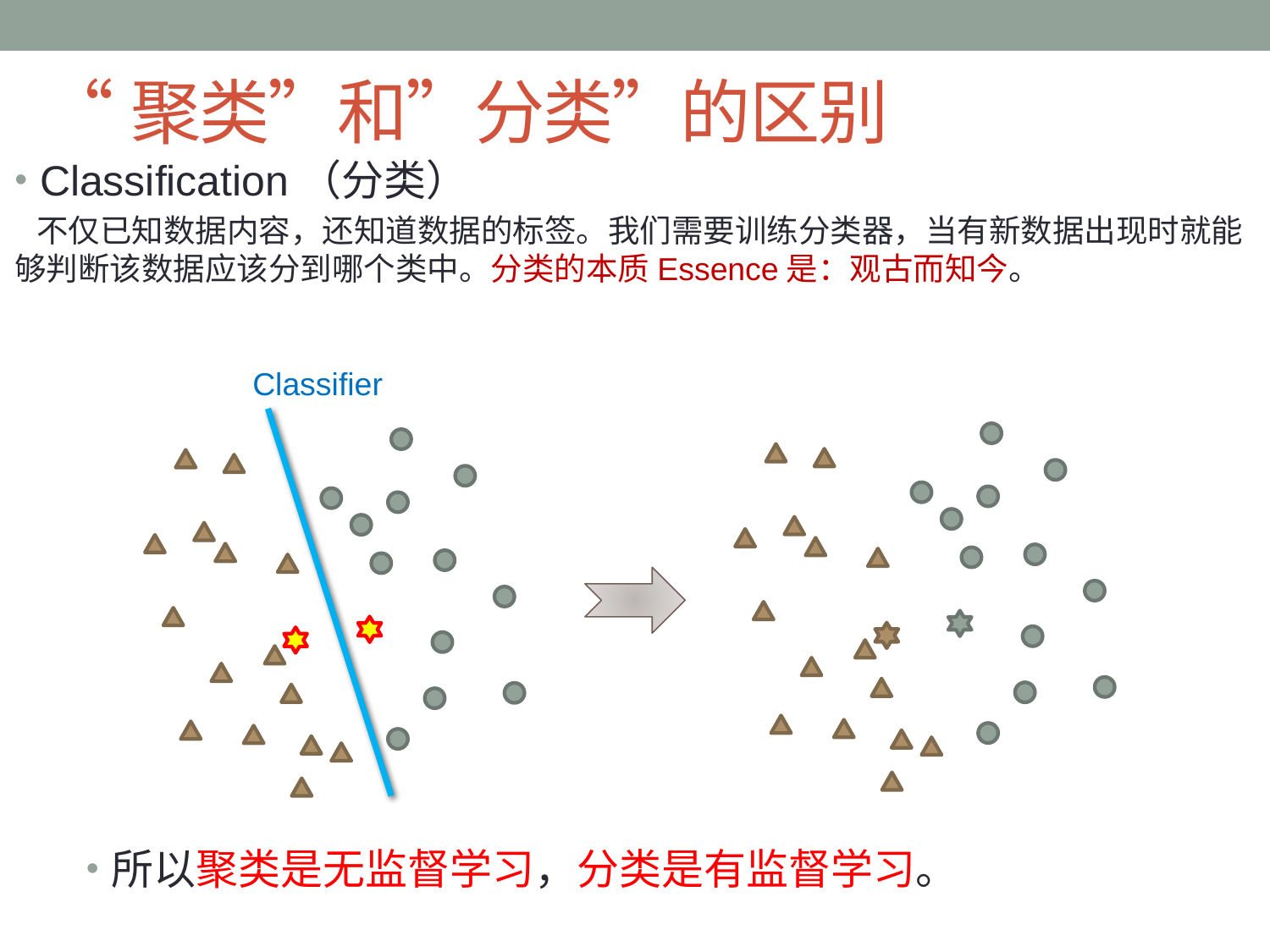

# “聚类”和”分类”的区别
Classification（分类）
  不仅已知数据内容，还知道数据的标签。我们需要训练分类器，当有新数据出现时就能够判断该数据应该分到哪个类中。分类的本质Essence是：观古而知今。

Classifier

所以聚类是无监督学习，分类是有监督学习。